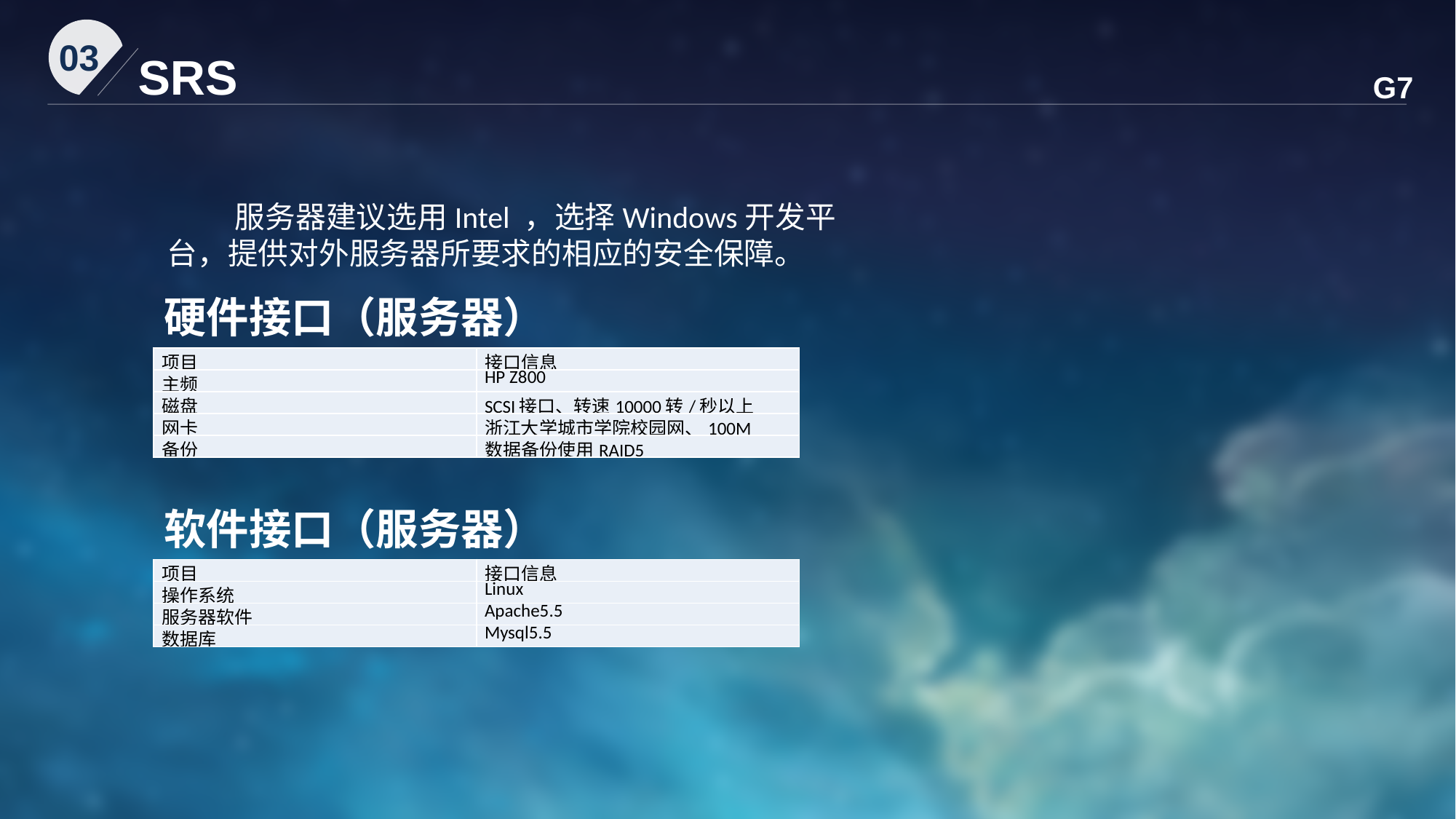

03
SRS
G7
         服务器建议选用Intel ，选择Windows开发平台，提供对外服务器所要求的相应的安全保障。
硬件接口（服务器）
| 项目 | 接口信息 |
| --- | --- |
| 主频 | HP Z800 |
| 磁盘 | SCSI接口、转速10000转/秒以上 |
| 网卡 | 浙江大学城市学院校园网、100M |
| 备份 | 数据备份使用RAID5 |
软件接口（服务器）
| 项目 | 接口信息 |
| --- | --- |
| 操作系统 | Linux |
| 服务器软件 | Apache5.5 |
| 数据库 | Mysql5.5 |